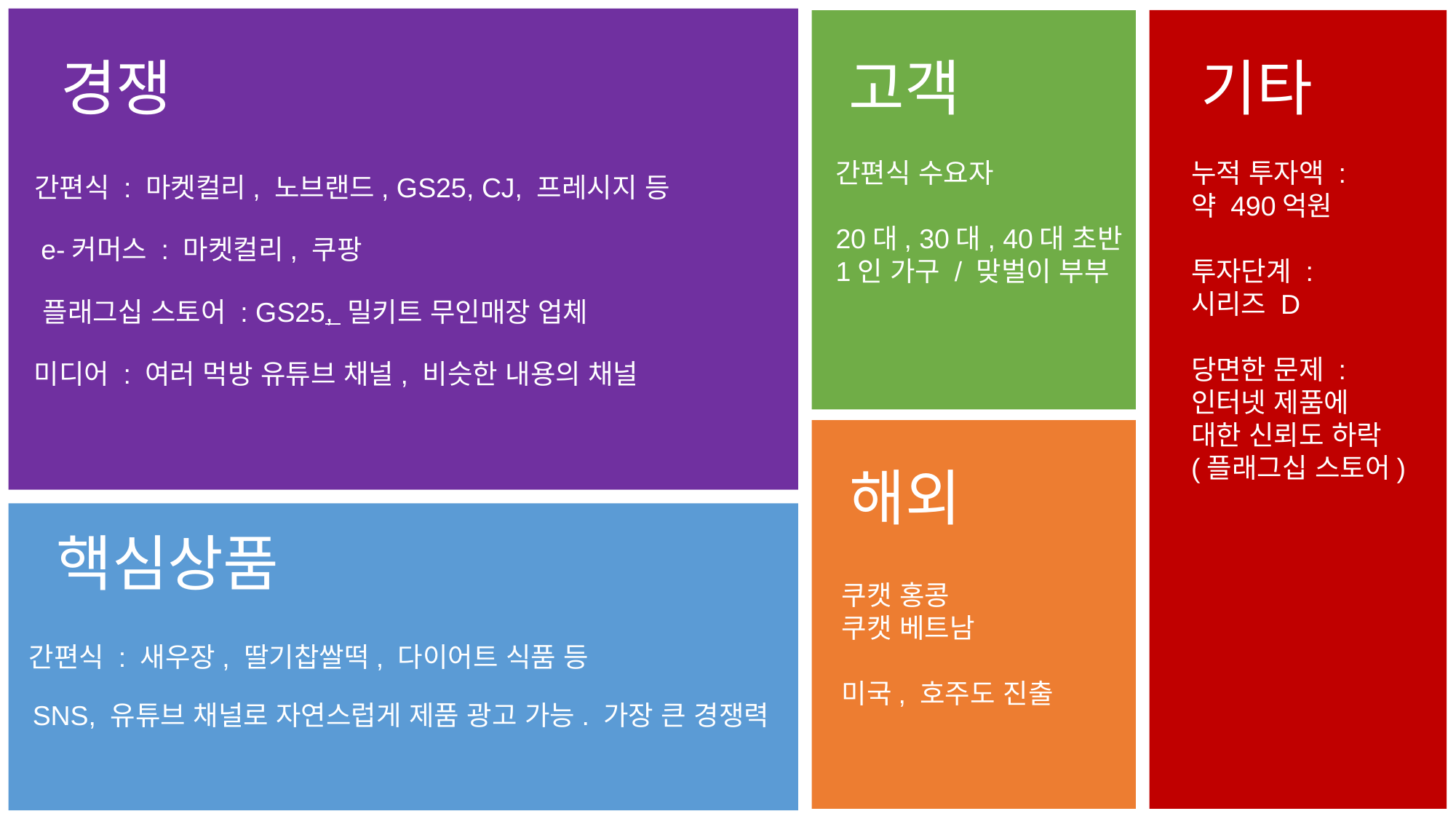

경쟁
고객
기타
누적 투자액 :
약 490억원

투자단계 :
시리즈 D

당면한 문제 :
인터넷 제품에
대한 신뢰도 하락
(플래그십 스토어)
간편식 수요자

20대, 30대, 40대 초반
1인 가구 / 맞벌이 부부
간편식 : 마켓컬리, 노브랜드, GS25, CJ, 프레시지 등
e-커머스 : 마켓컬리, 쿠팡
플래그십 스토어 : GS25, 밀키트 무인매장 업체
미디어 : 여러 먹방 유튜브 채널, 비슷한 내용의 채널

해외

핵심상품
쿠캣 홍콩
쿠캣 베트남

미국, 호주도 진출
간편식 : 새우장, 딸기찹쌀떡, 다이어트 식품 등
SNS, 유튜브 채널로 자연스럽게 제품 광고 가능. 가장 큰 경쟁력